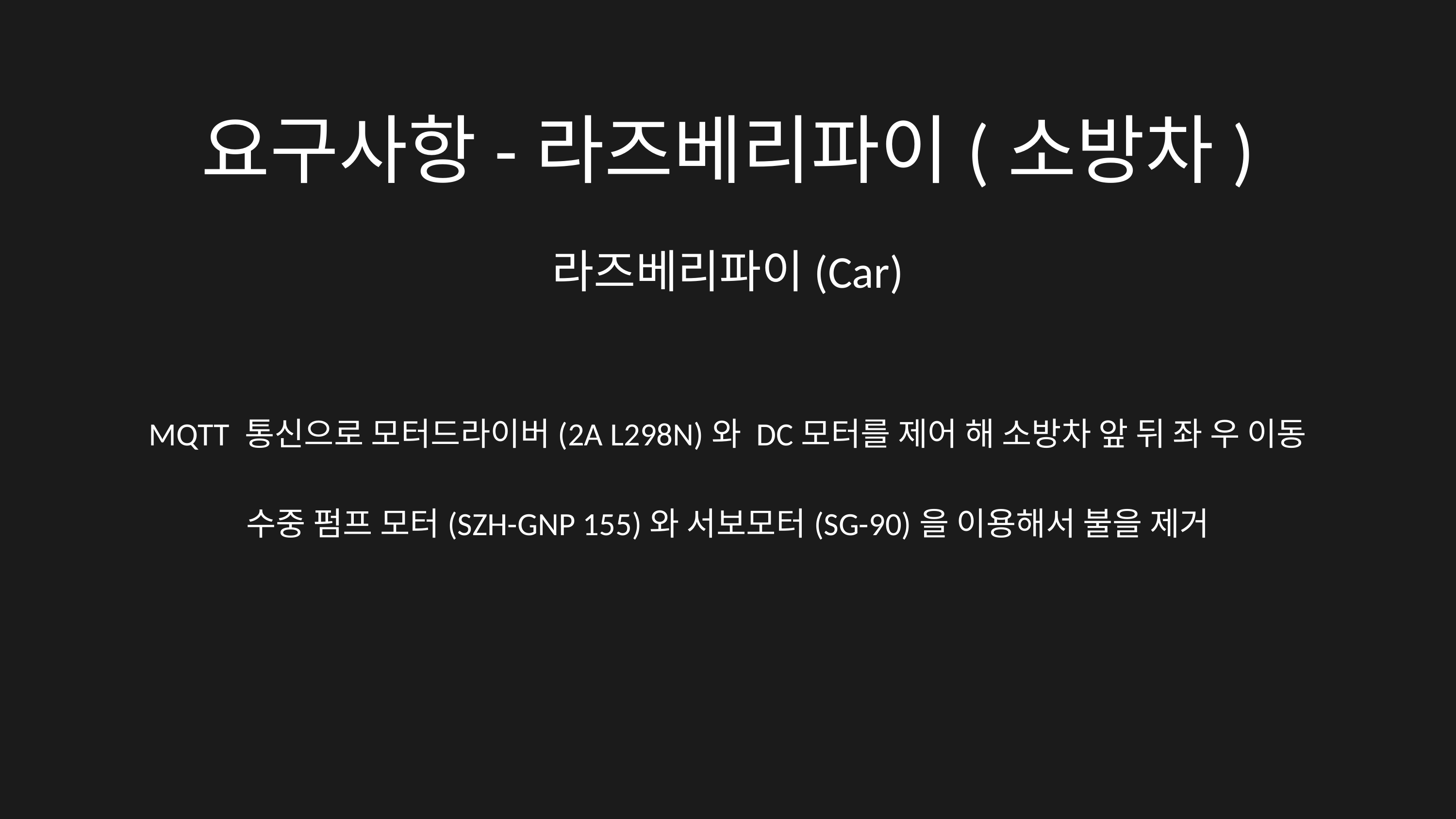

요구사항-라즈베리파이(소방차)
라즈베리파이(Car)

MQTT 통신으로 모터드라이버(2A L298N)와 DC모터를 제어 해 소방차 앞 뒤 좌 우 이동
수중 펌프 모터(SZH-GNP 155)와 서보모터(SG-90)을 이용해서 불을 제거